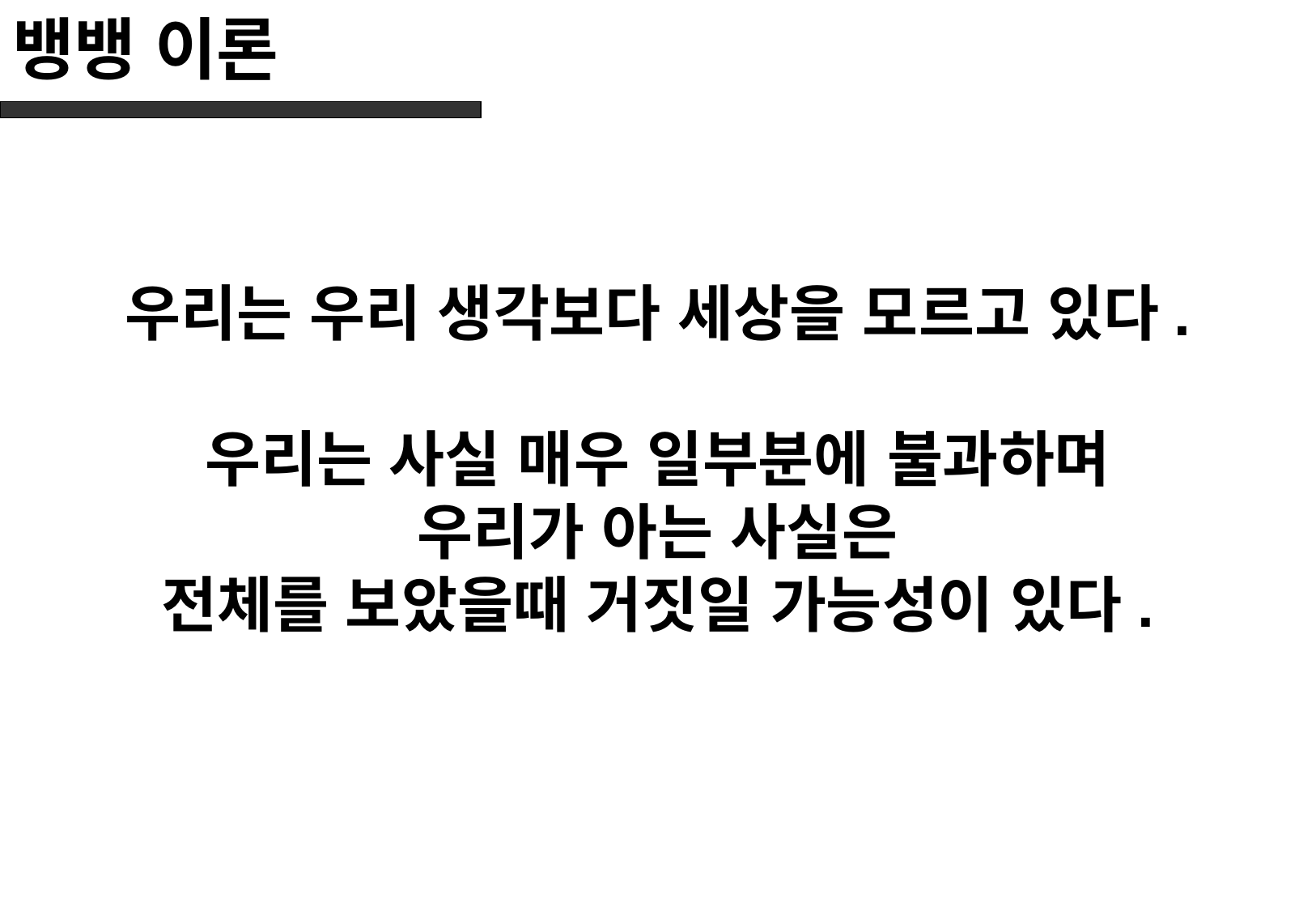

# 뱅뱅 이론
우리는 우리 생각보다 세상을 모르고 있다.

우리는 사실 매우 일부분에 불과하며
우리가 아는 사실은
전체를 보았을때 거짓일 가능성이 있다.